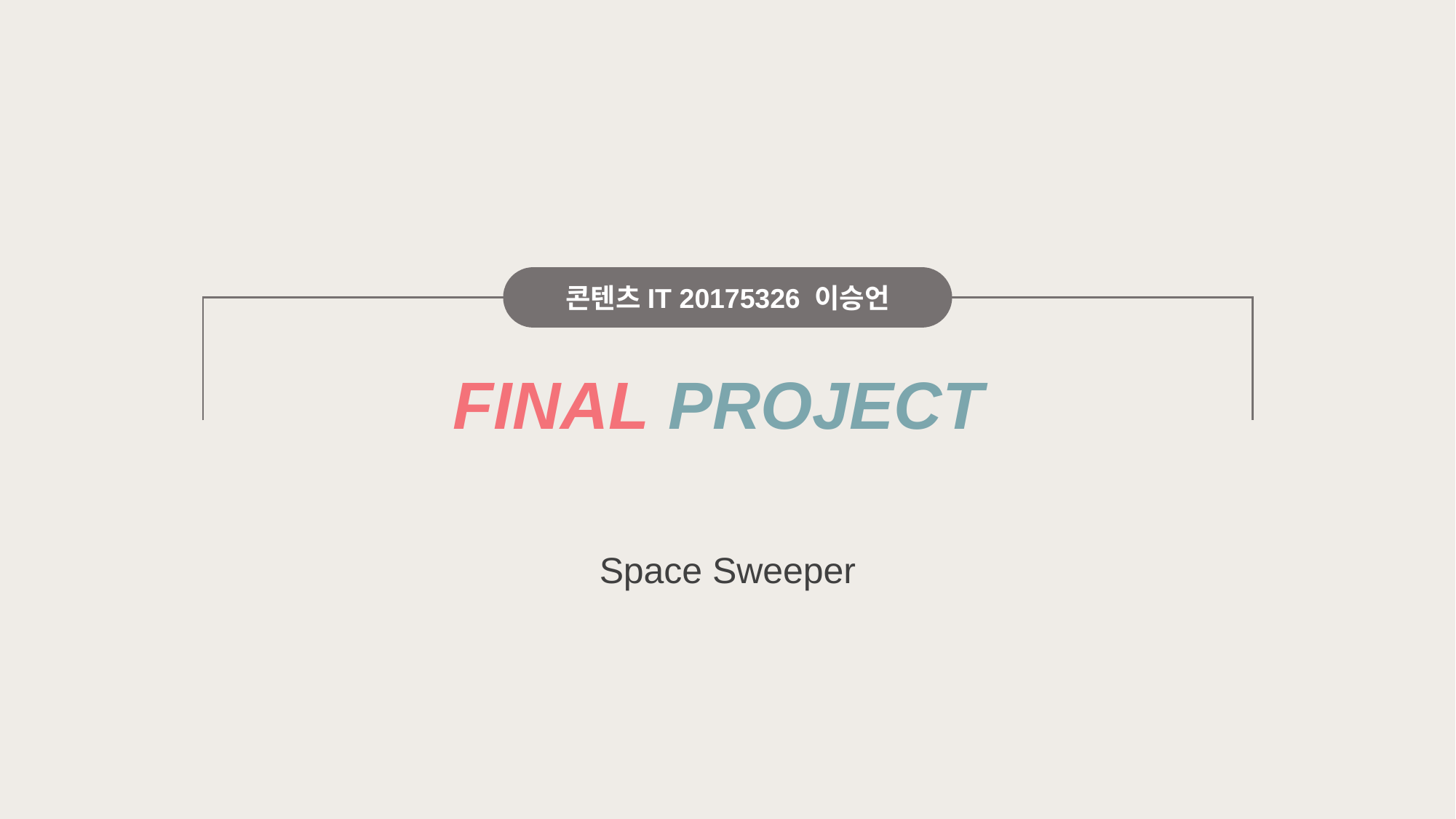

콘텐츠IT 20175326 이승언
FINAL PROJECT
Space Sweeper